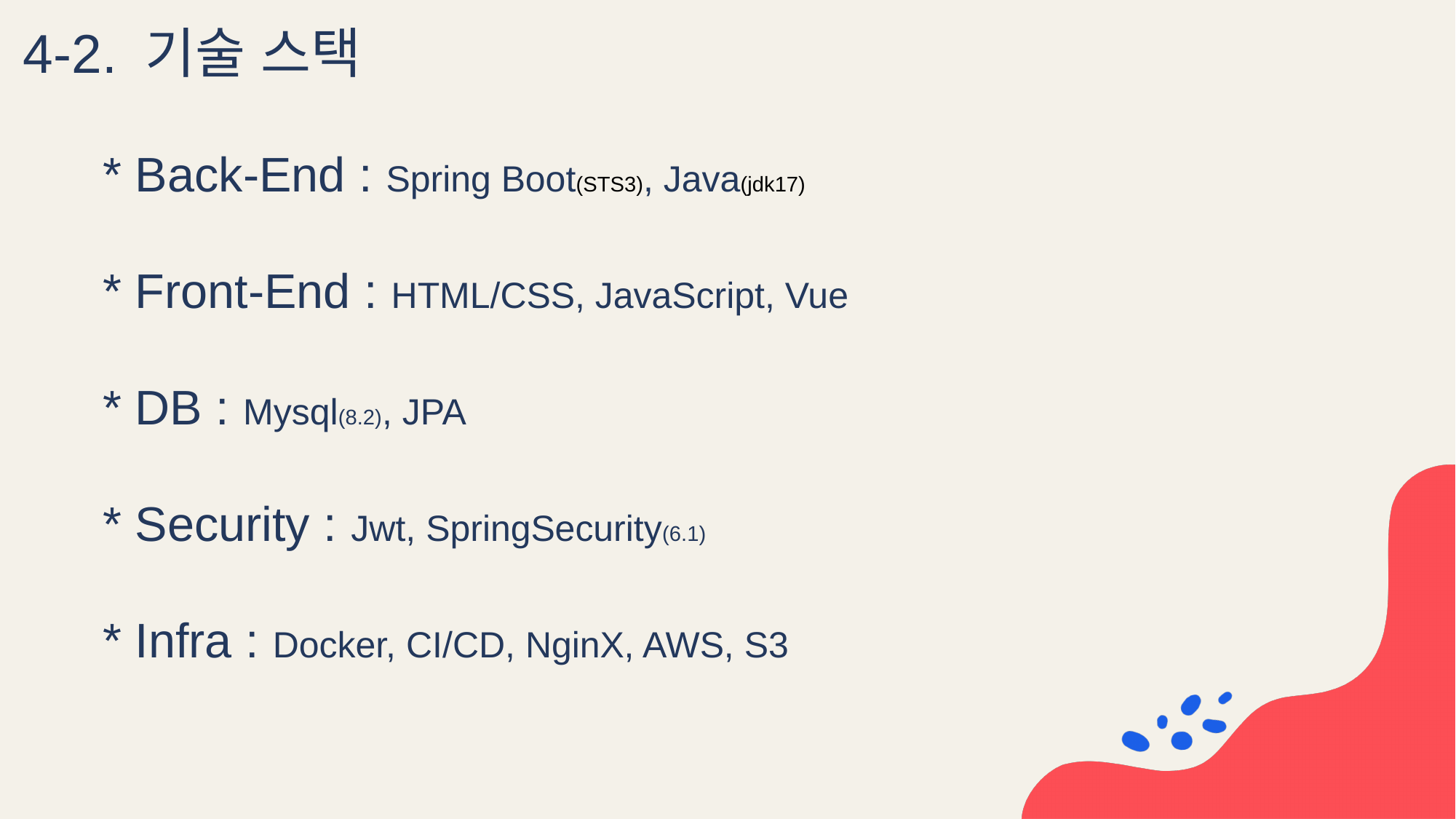

4-2. 기술 스택
* Back-End : Spring Boot(STS3), Java(jdk17)

* Front-End : HTML/CSS, JavaScript, Vue

* DB : Mysql(8.2), JPA

* Security : Jwt, SpringSecurity(6.1)

* Infra : Docker, CI/CD, NginX, AWS, S3